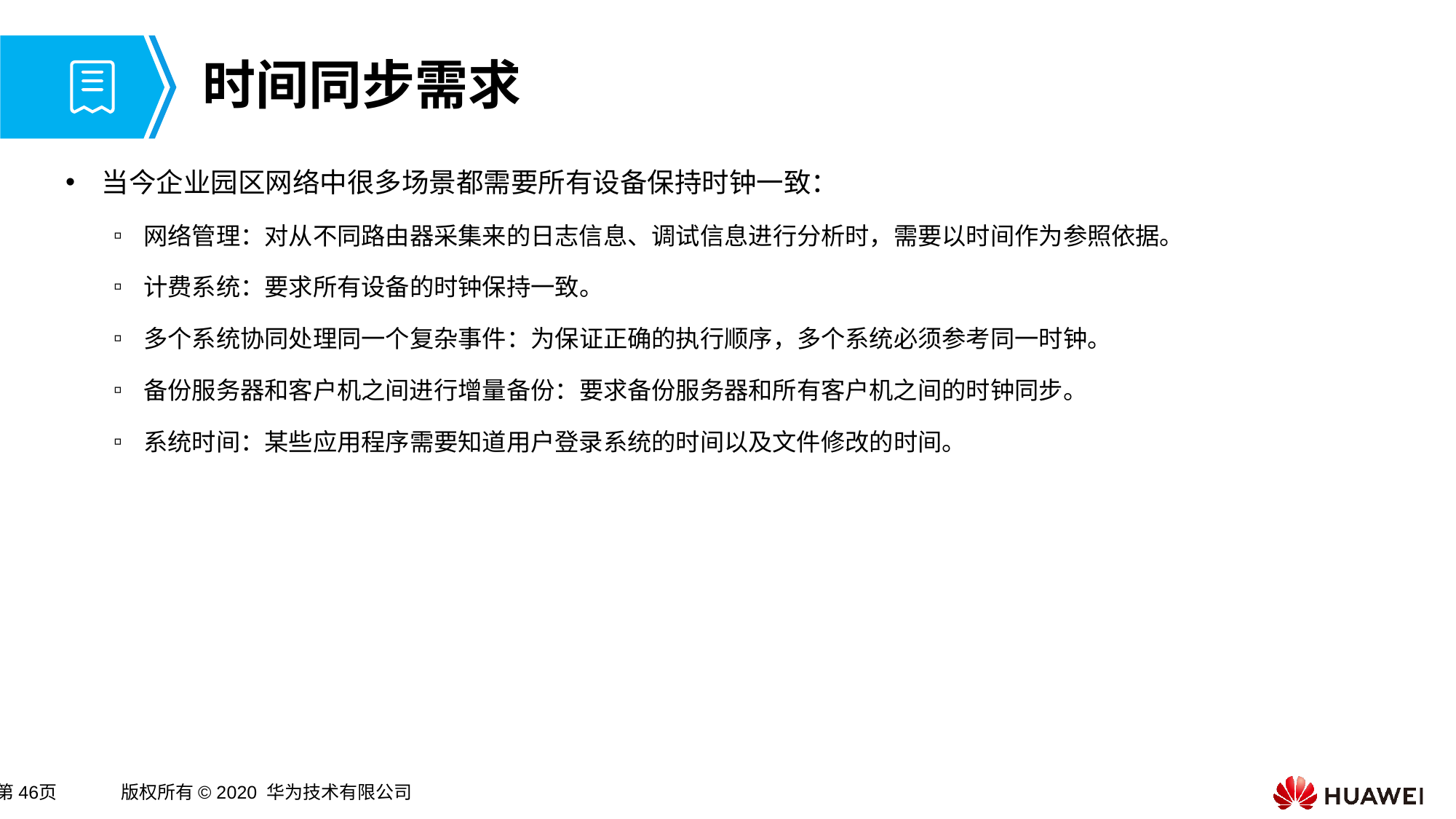

# 时间同步需求
当今企业园区网络中很多场景都需要所有设备保持时钟一致：
网络管理：对从不同路由器采集来的日志信息、调试信息进行分析时，需要以时间作为参照依据。
计费系统：要求所有设备的时钟保持一致。
多个系统协同处理同一个复杂事件：为保证正确的执行顺序，多个系统必须参考同一时钟。
备份服务器和客户机之间进行增量备份：要求备份服务器和所有客户机之间的时钟同步。
系统时间：某些应用程序需要知道用户登录系统的时间以及文件修改的时间。